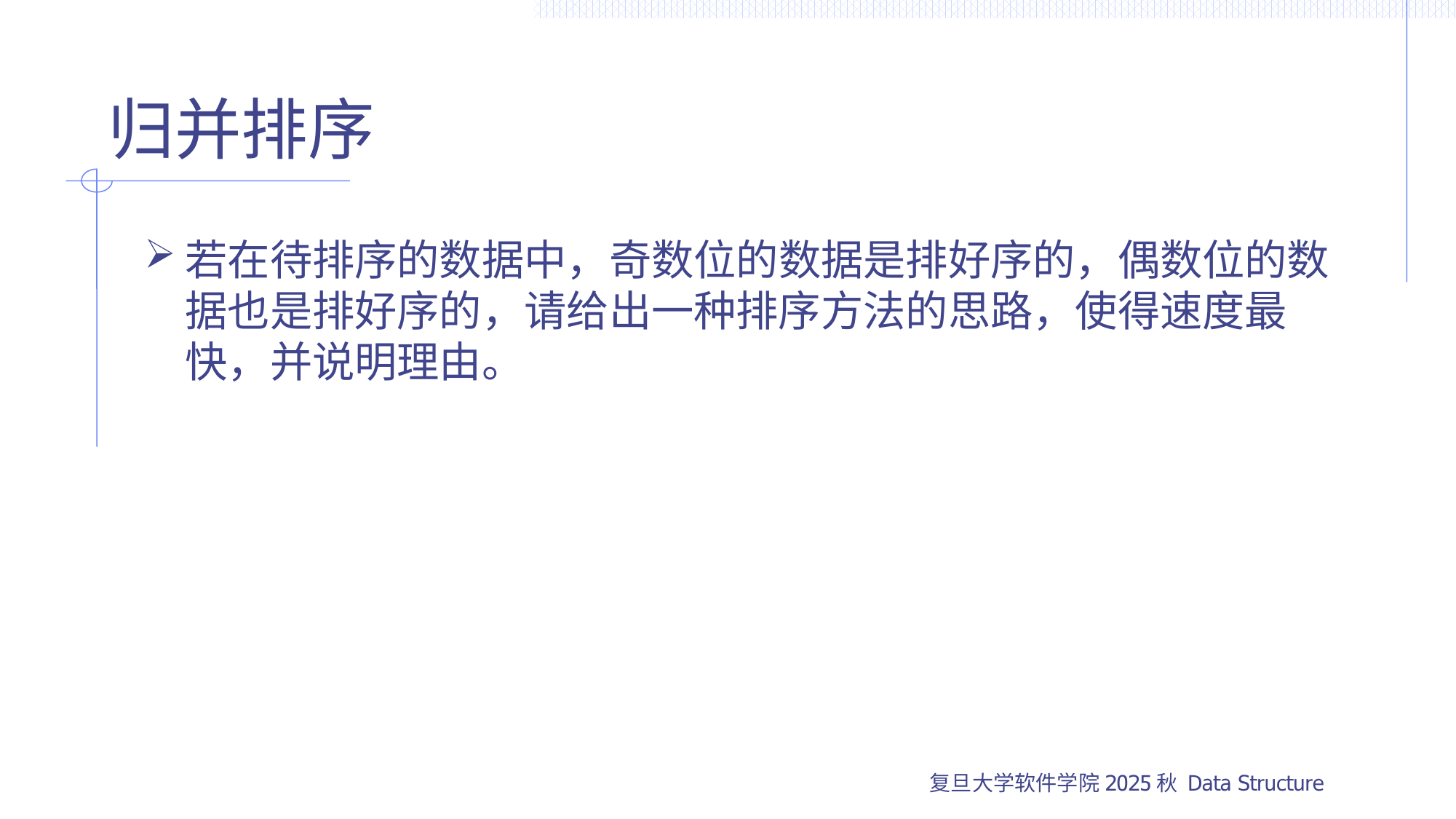

# 归并排序
若在待排序的数据中，奇数位的数据是排好序的，偶数位的数据也是排好序的，请给出一种排序方法的思路，使得速度最快，并说明理由。